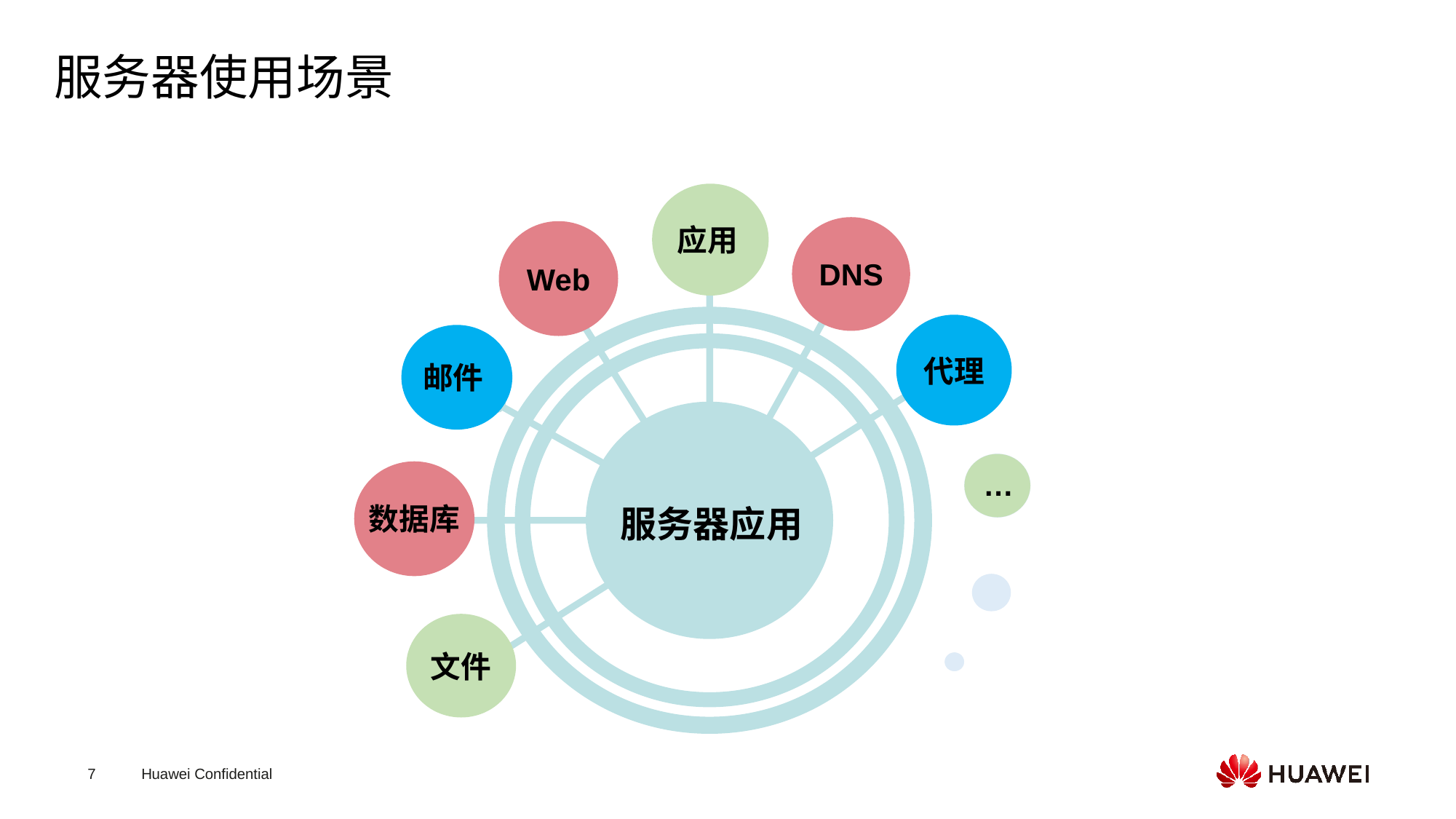

# 服务器使用场景

应用
DNS
Web

代理
邮件

…
数据库
服务器应用

文件